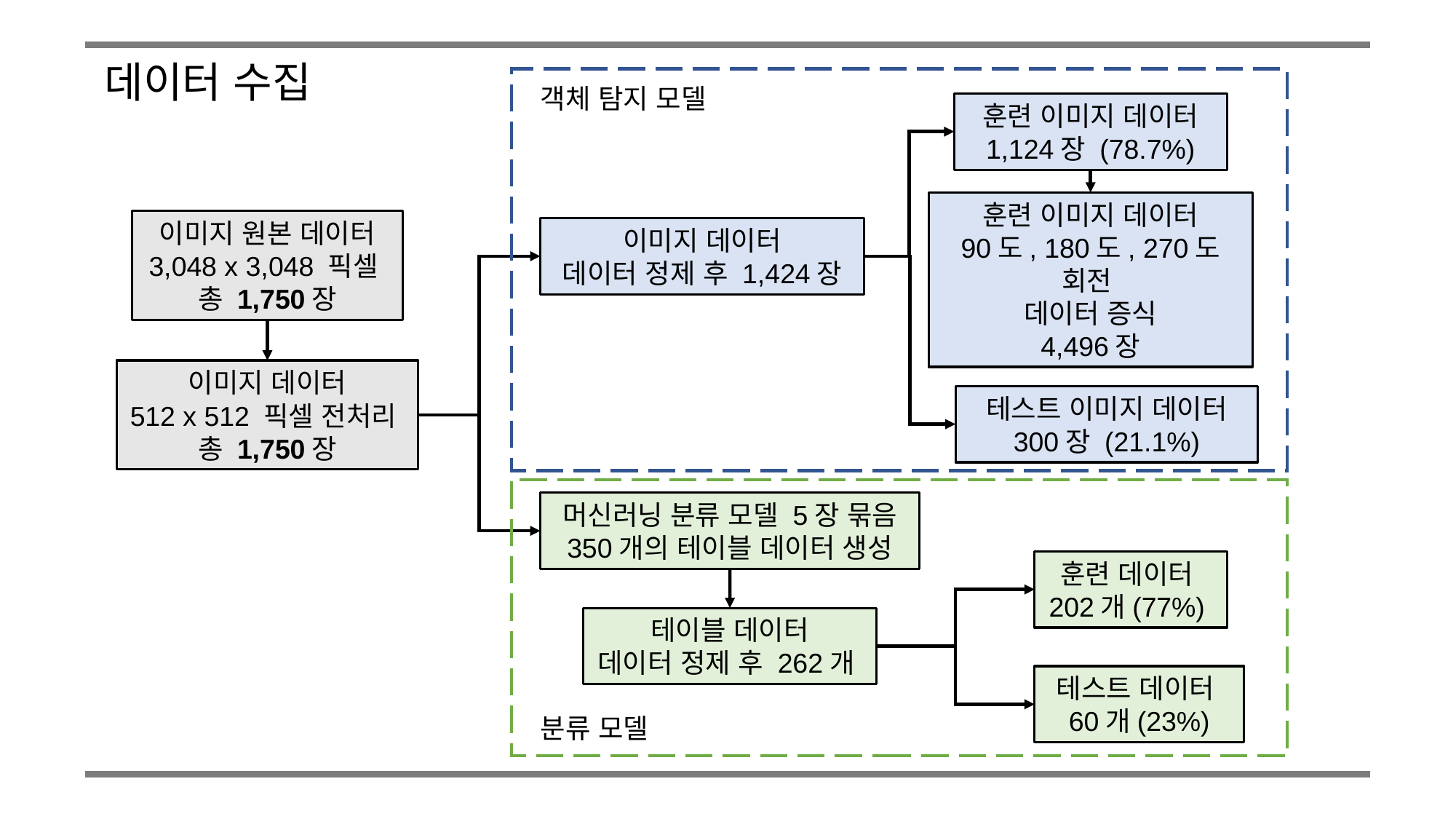

데이터 수집

객체 탐지 모델
훈련 이미지 데이터
1,124장 (78.7%)
훈련 이미지 데이터
90도, 180도, 270도 회전
데이터 증식
4,496장
이미지 원본 데이터
3,048 x 3,048 픽셀
총 1,750장
이미지 데이터
데이터 정제 후 1,424장
이미지 데이터
512 x 512 픽셀 전처리
총 1,750장
테스트 이미지 데이터
300장 (21.1%)

머신러닝 분류 모델 5장 묶음
350개의 테이블 데이터 생성
훈련 데이터
202개(77%)
테이블 데이터
데이터 정제 후 262개
테스트 데이터
60개(23%)
분류 모델